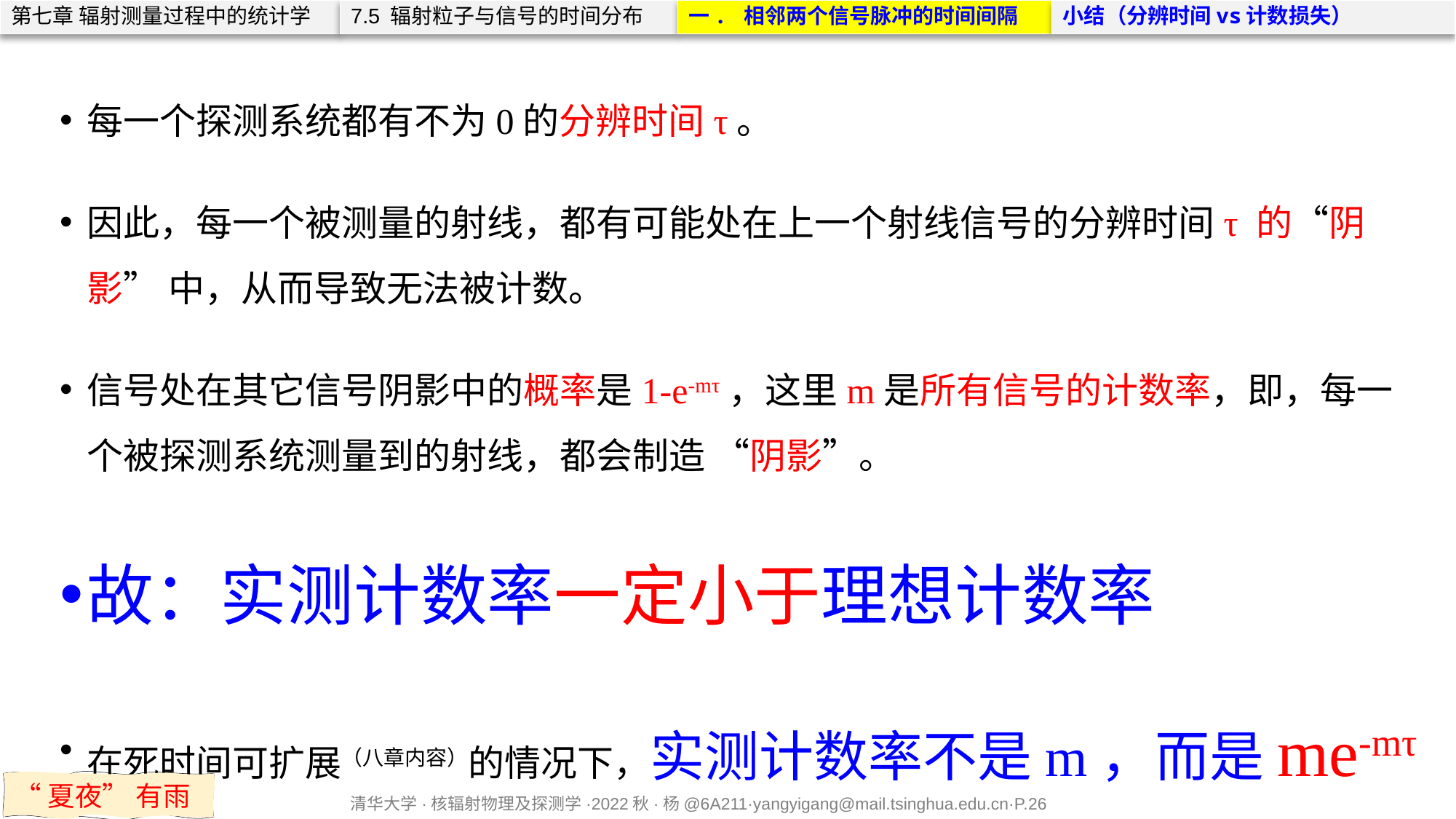

第七章 辐射测量过程中的统计学
7.5 辐射粒子与信号的时间分布

一. 相邻两个信号脉冲的时间间隔
小结（分辨时间vs计数损失）
每一个探测系统都有不为0的分辨时间τ。
因此，每一个被测量的射线，都有可能处在上一个射线信号的分辨时间τ 的“阴影” 中，从而导致无法被计数。
信号处在其它信号阴影中的概率是1-e-mτ，这里m是所有信号的计数率，即，每一个被探测系统测量到的射线，都会制造 “阴影”。
故：实测计数率一定小于理想计数率
在死时间可扩展（八章内容）的情况下，实测计数率不是m，而是me-mτ
“夏夜” 有雨